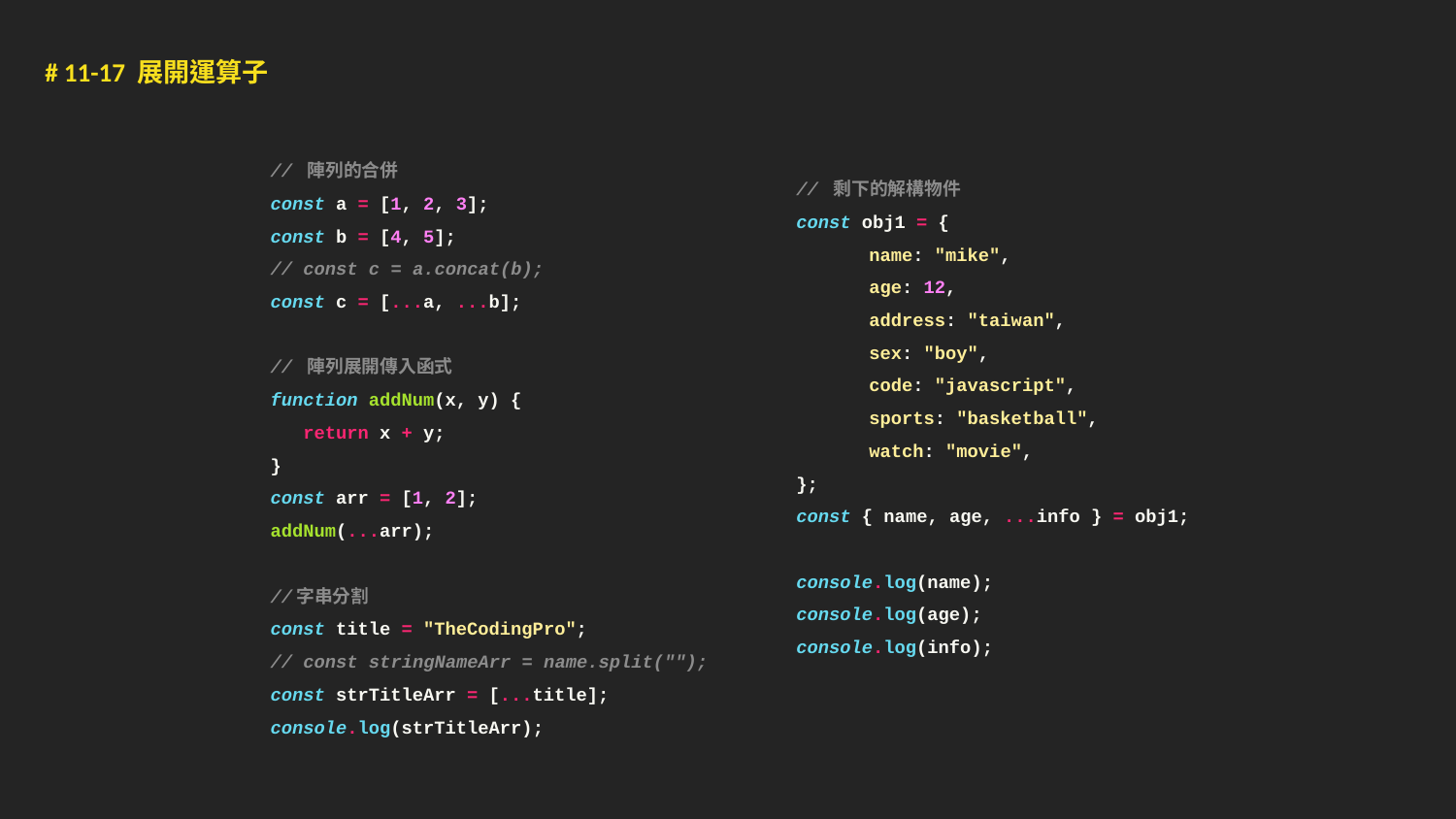

# 11-17 展開運算子
// 陣列的合併
const a = [1, 2, 3];
const b = [4, 5];
// const c = a.concat(b);
const c = [...a, ...b];

// 陣列展開傳入函式
function addNum(x, y) {
   return x + y;
}
const arr = [1, 2];
addNum(...arr);

//字串分割
const title = "TheCodingPro";
// const stringNameArr = name.split("");
const strTitleArr = [...title];
console.log(strTitleArr);
// 剩下的解構物件
const obj1 = {
name: "mike",
age: 12,
address: "taiwan",
sex: "boy",
code: "javascript",
sports: "basketball",
watch: "movie",
};
const { name, age, ...info } = obj1;

console.log(name);
console.log(age);
console.log(info);